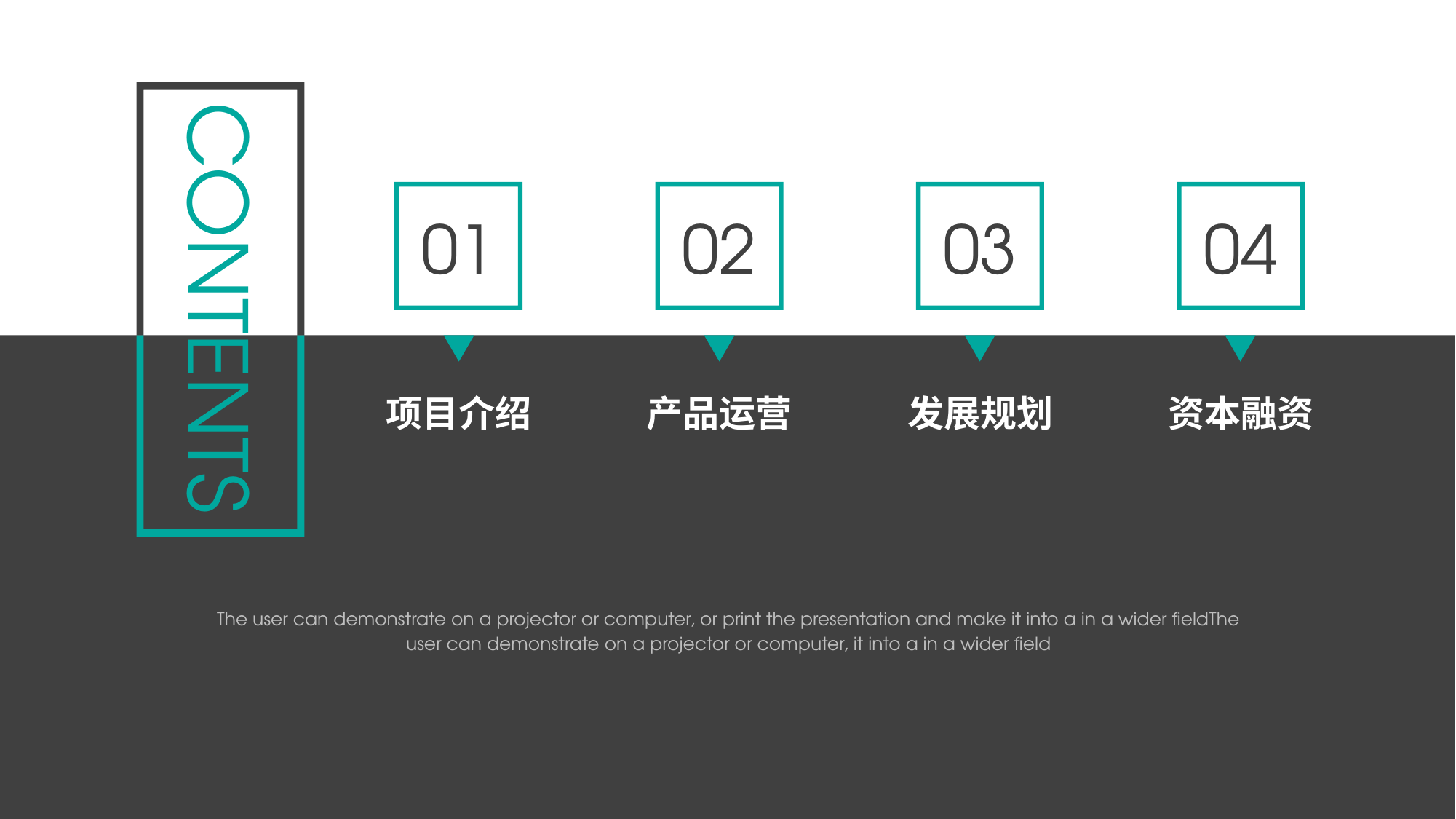

CONTENTS

01

项目介绍

02

产品运营

03

发展规划

04

资本融资

The user can demonstrate on a projector or computer, or print the presentation and make it into a in a wider fieldThe user can demonstrate on a projector or computer, it into a in a wider field